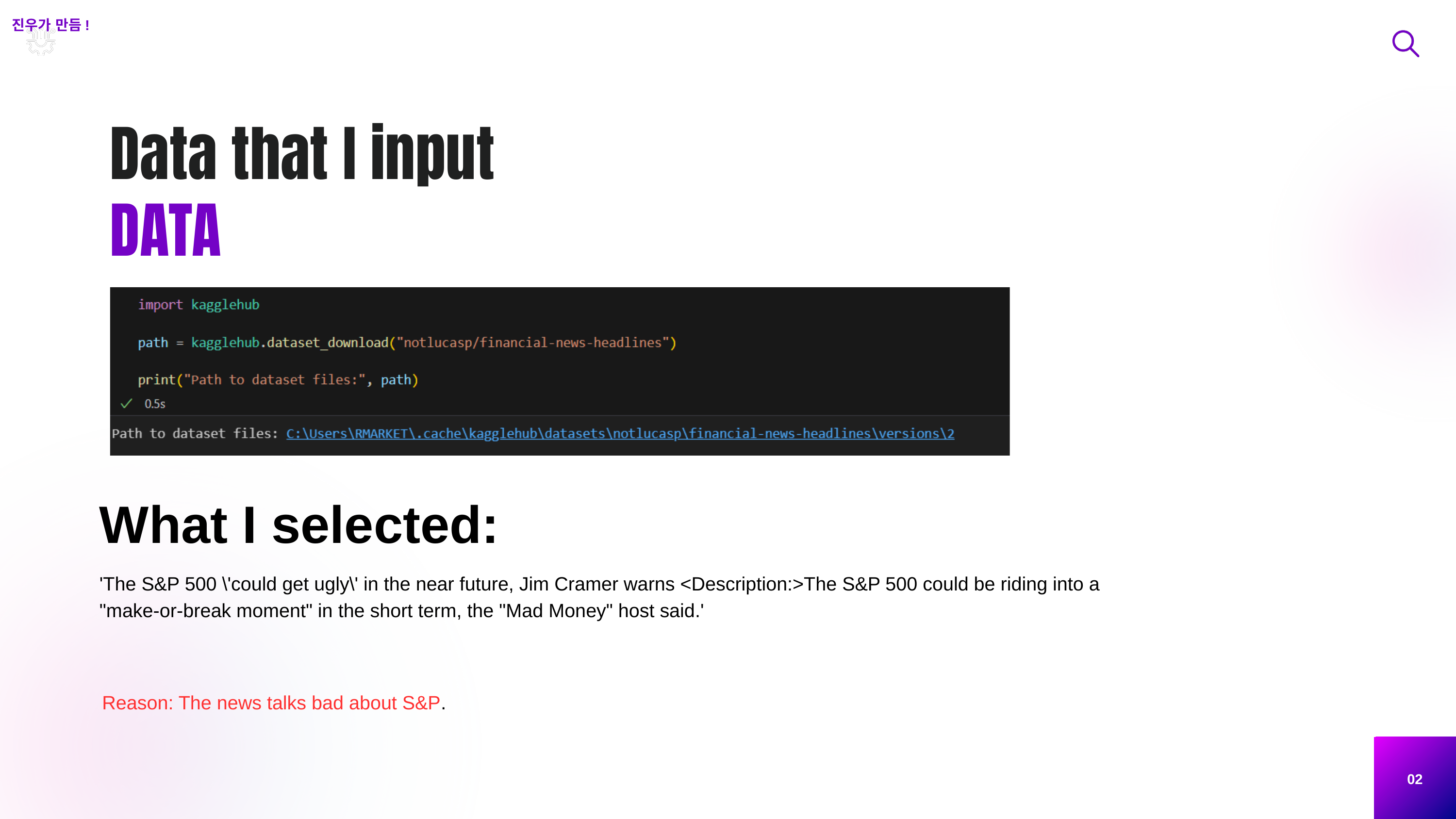

진우가 만듬!

Data that I input
DATA

What I selected:
'The S&P 500 \'could get ugly\' in the near future, Jim Cramer warns <Description:>The S&P 500 could be riding into a "make-or-break moment" in the short term, the "Mad Money" host said.'
Reason: The news talks bad about S&P.

02